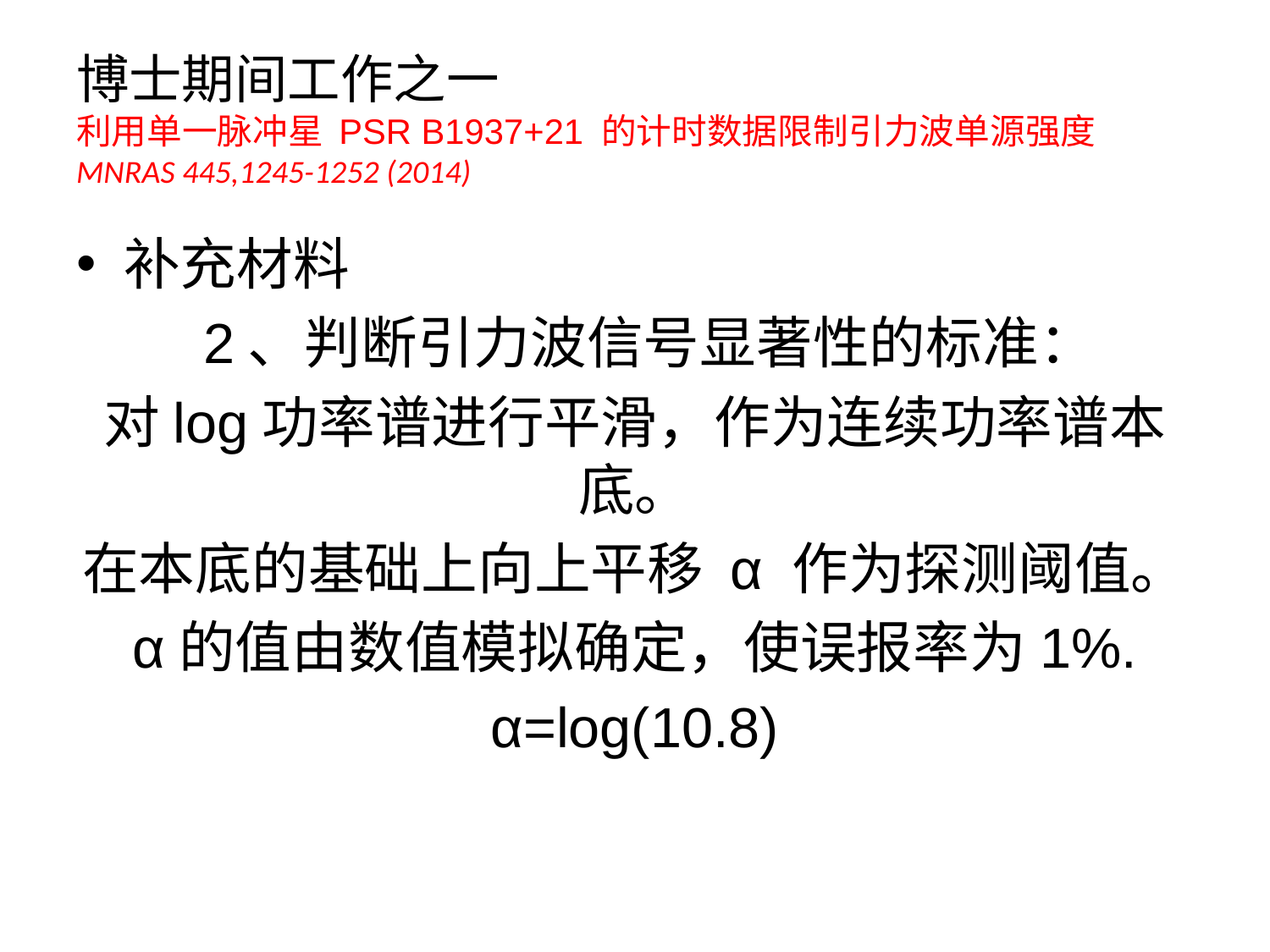

# 博士期间工作之一 利用单一脉冲星 PSR B1937+21 的计时数据限制引力波单源强度 MNRAS 445,1245-1252 (2014)
补充材料
	2、判断引力波信号显著性的标准：
对log功率谱进行平滑，作为连续功率谱本底。
在本底的基础上向上平移 α 作为探测阈值。
α的值由数值模拟确定，使误报率为1%.
α=log(10.8)